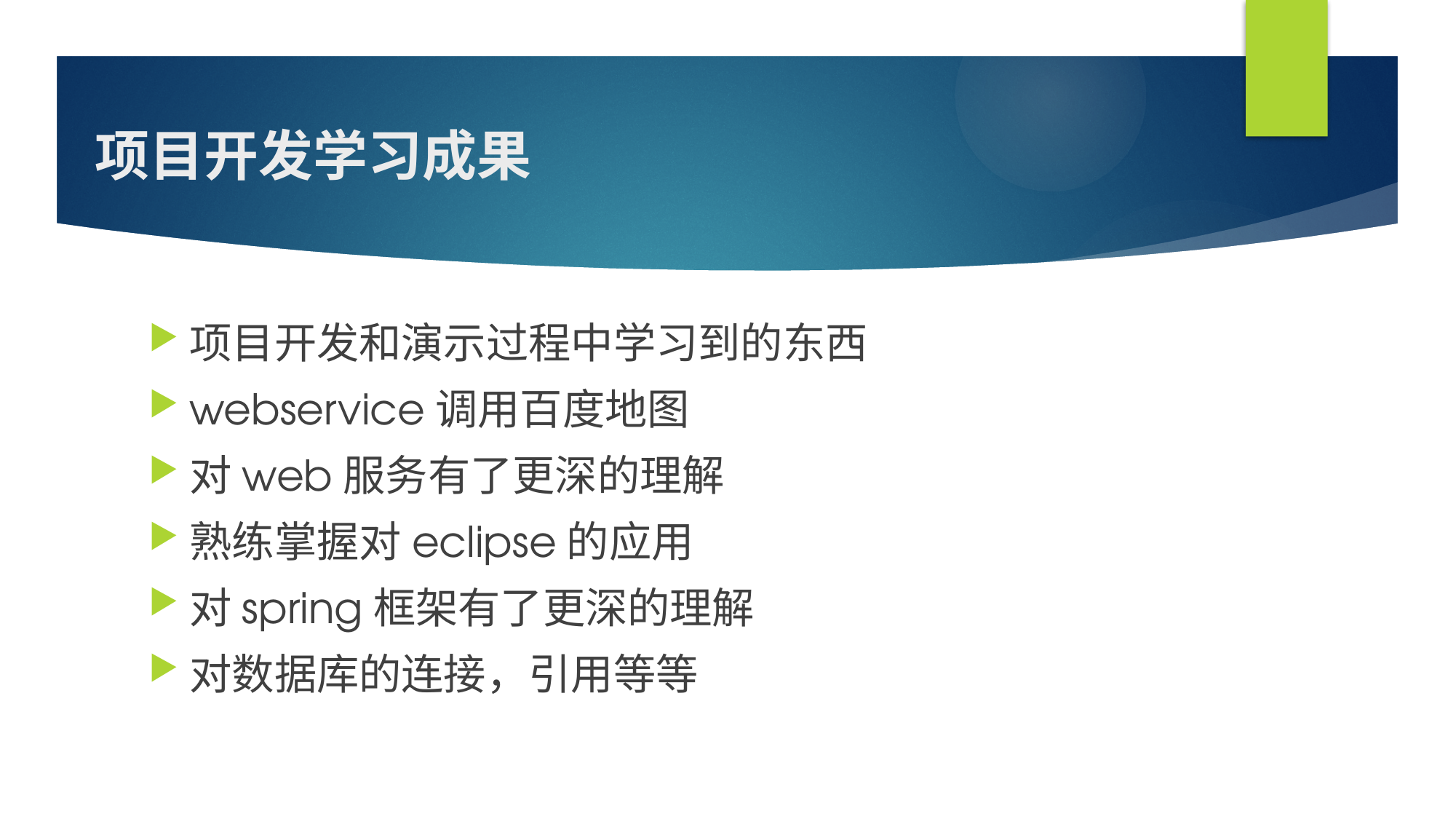

# 项目开发学习成果
项目开发和演示过程中学习到的东西
webservice调用百度地图
对web服务有了更深的理解
熟练掌握对eclipse的应用
对spring框架有了更深的理解
对数据库的连接，引用等等